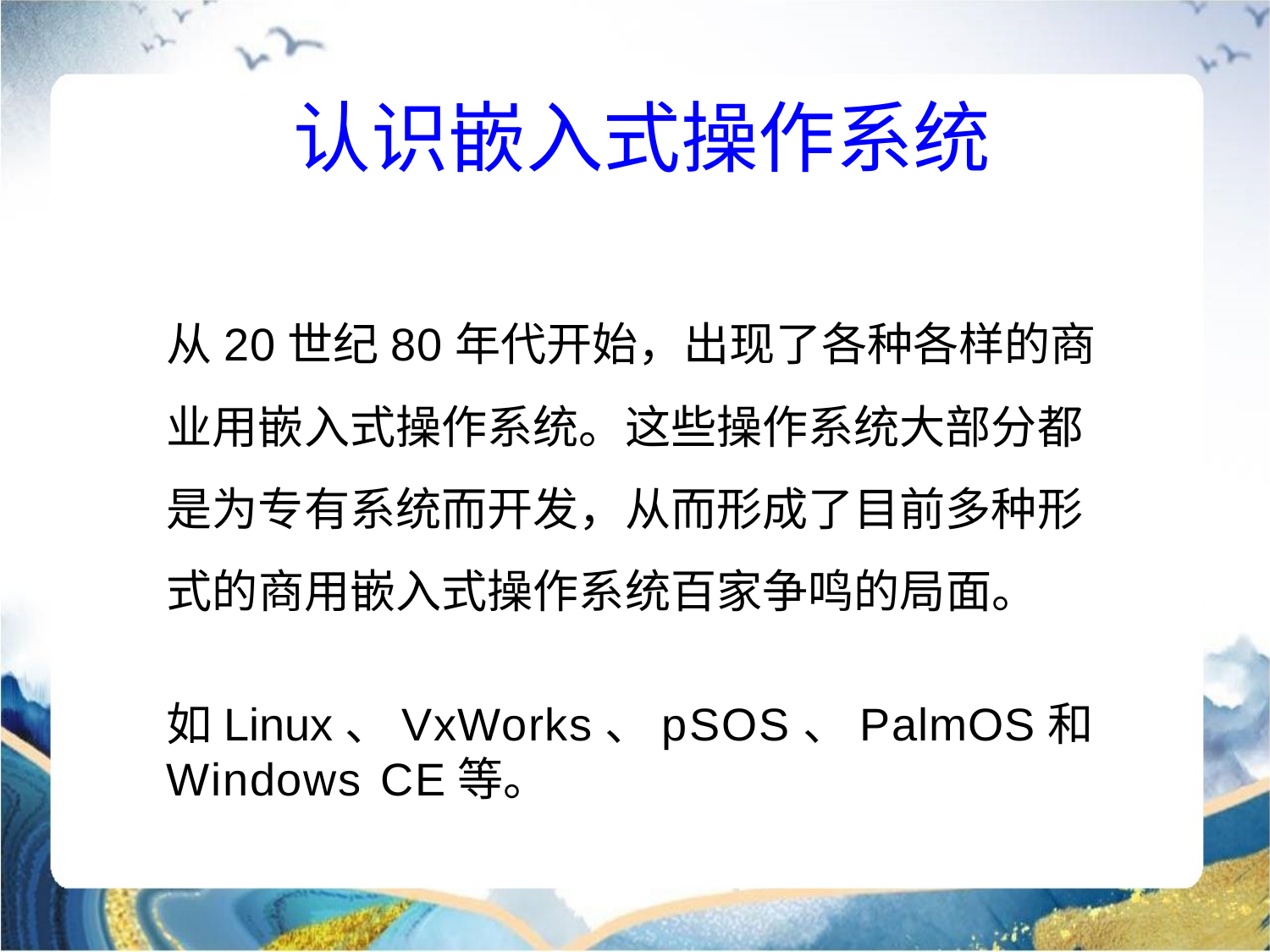

认识嵌入式操作系统
从20世纪80年代开始，出现了各种各样的商业用嵌入式操作系统。这些操作系统大部分都是为专有系统而开发，从而形成了目前多种形式的商用嵌入式操作系统百家争鸣的局面。

如Linux、VxWorks、pSOS、PalmOS和Windows CE等。